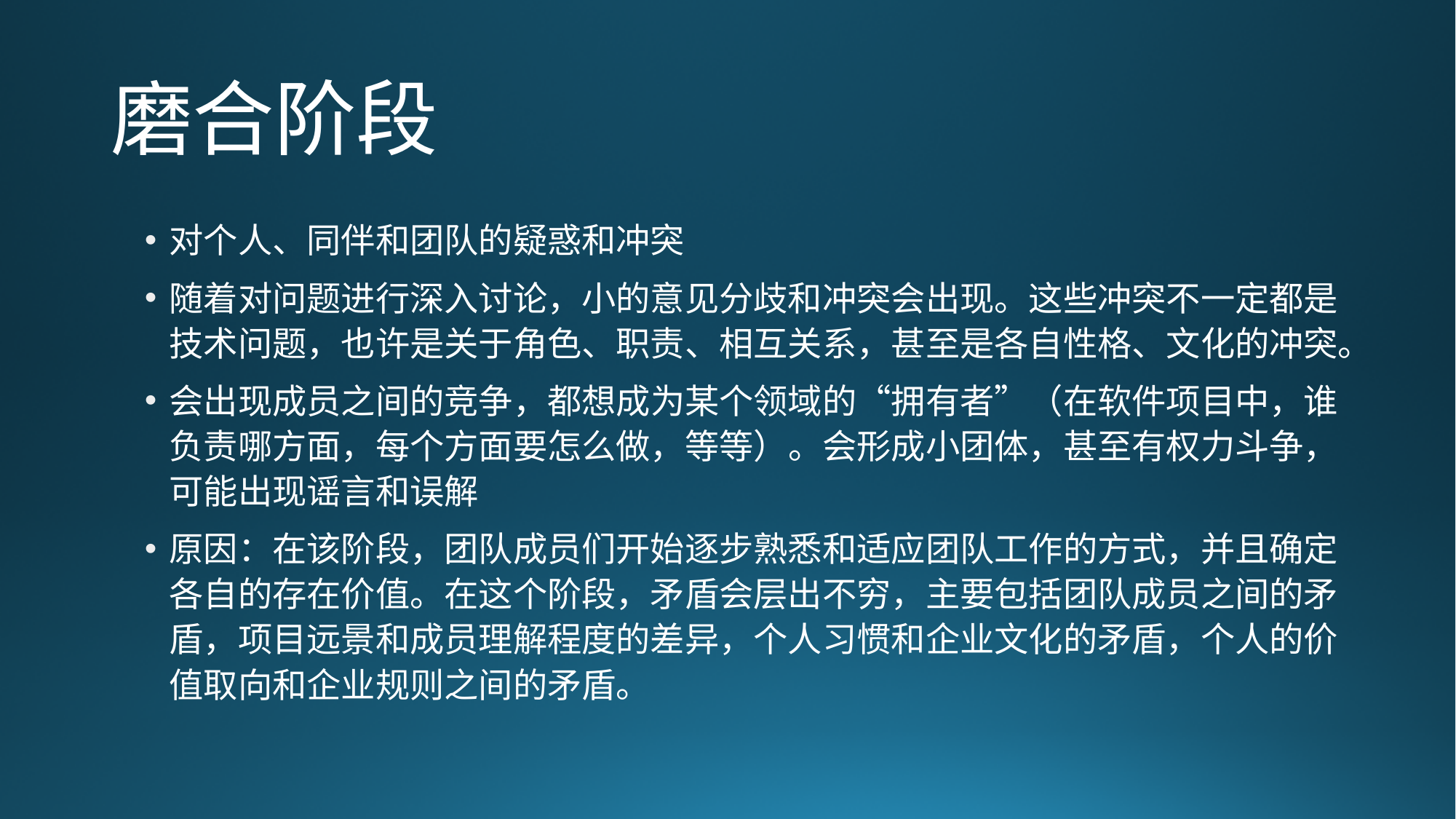

# 磨合阶段
对个人、同伴和团队的疑惑和冲突
随着对问题进行深入讨论，小的意见分歧和冲突会出现。这些冲突不一定都是技术问题，也许是关于角色、职责、相互关系，甚至是各自性格、文化的冲突。
会出现成员之间的竞争，都想成为某个领域的“拥有者”（在软件项目中，谁负责哪方面，每个方面要怎么做，等等）。会形成小团体，甚至有权力斗争，可能出现谣言和误解
原因：在该阶段，团队成员们开始逐步熟悉和适应团队工作的方式，并且确定各自的存在价值。在这个阶段，矛盾会层出不穷，主要包括团队成员之间的矛盾，项目远景和成员理解程度的差异，个人习惯和企业文化的矛盾，个人的价值取向和企业规则之间的矛盾。